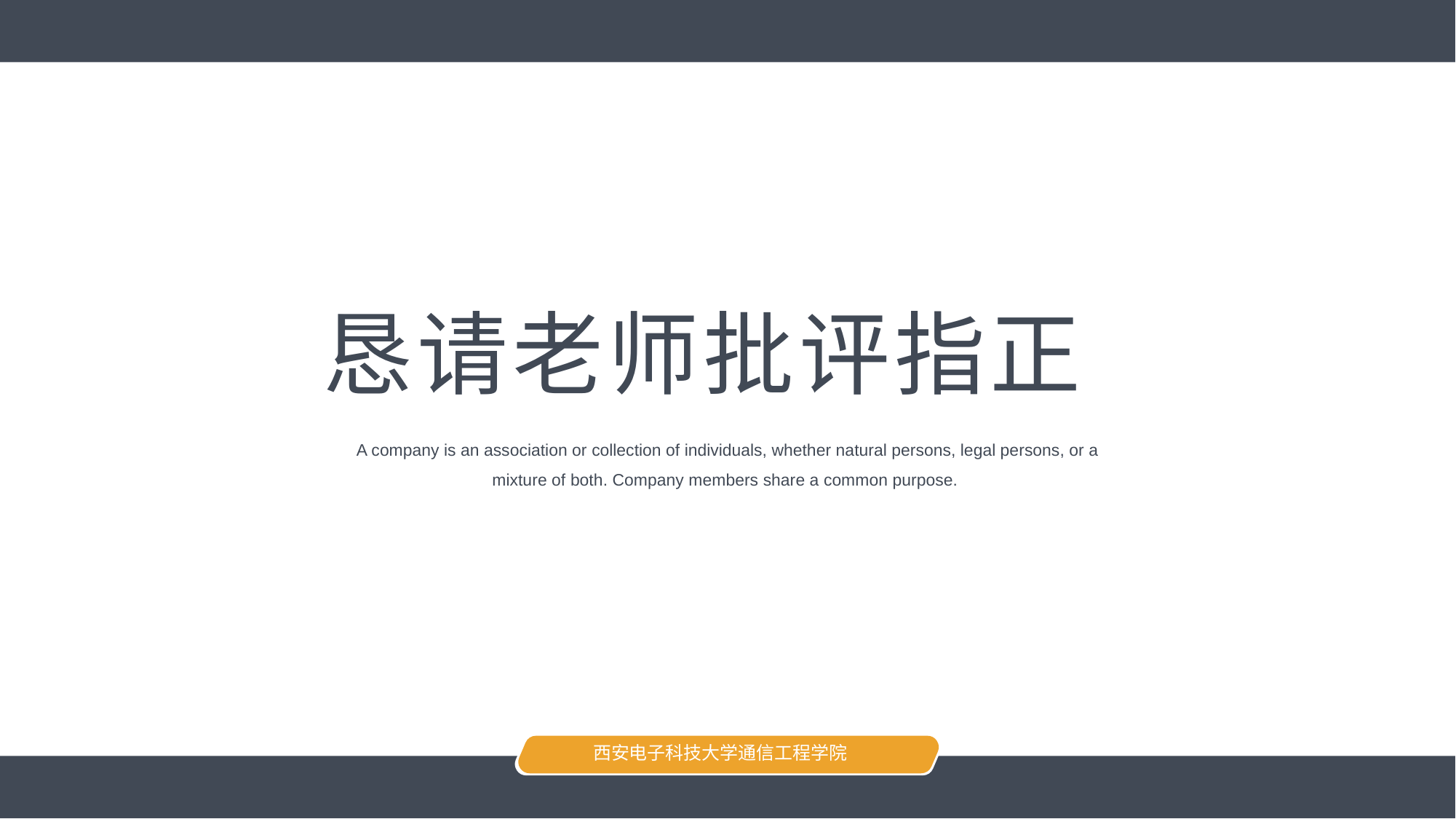

恳请老师批评指正
A company is an association or collection of individuals, whether natural persons, legal persons, or a mixture of both. Company members share a common purpose.
西安电子科技大学通信工程学院

23